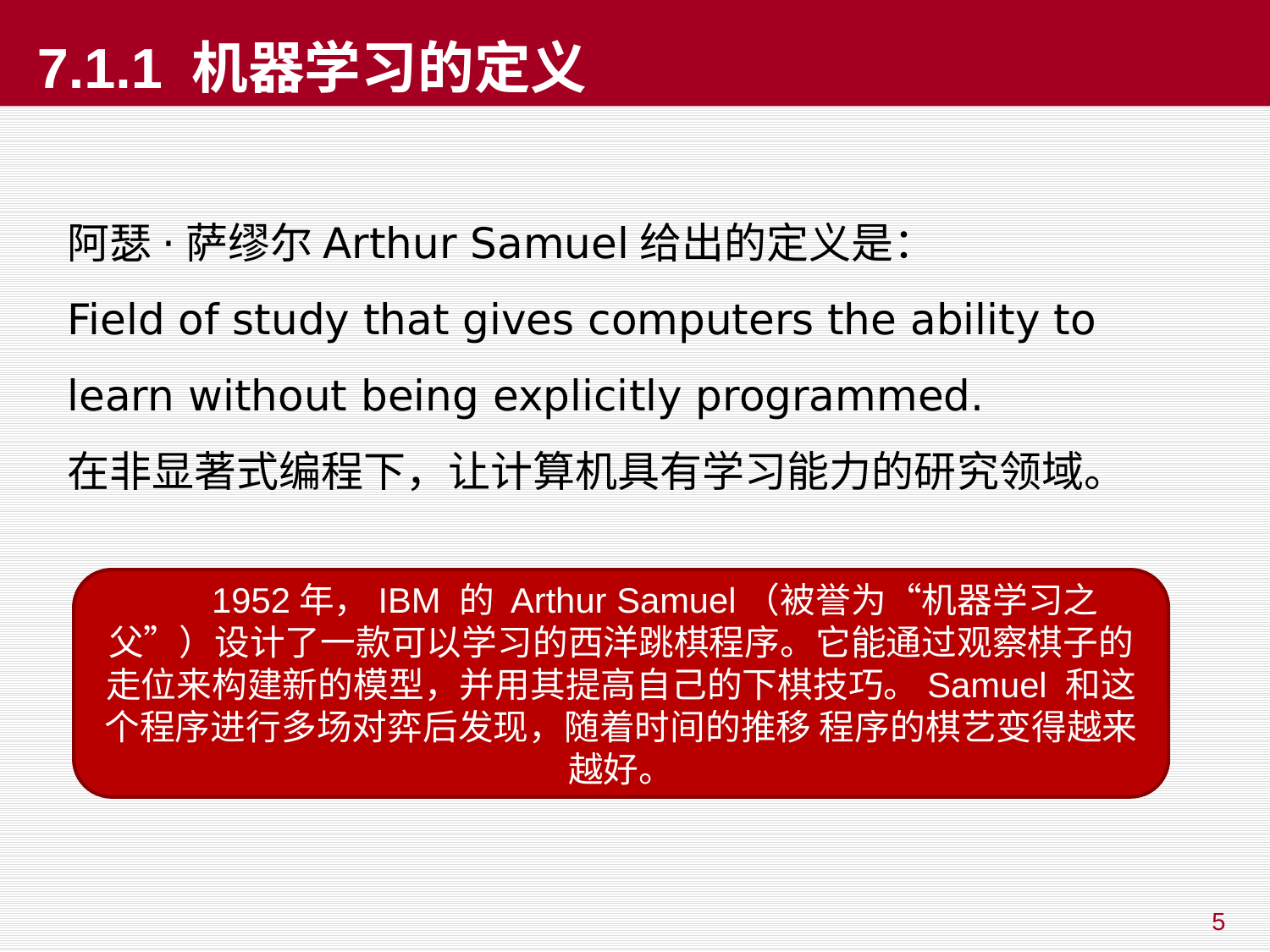

# 7.1.1 机器学习的定义
阿瑟·萨缪尔Arthur Samuel给出的定义是：
Field of study that gives computers the ability to learn without being explicitly programmed.
在非显著式编程下，让计算机具有学习能力的研究领域。
       1952年，IBM 的 Arthur Samuel（被誉为“机器学习之父”）设计了一款可以学习的西洋跳棋程序。它能通过观察棋子的走位来构建新的模型，并用其提高自己的下棋技巧。Samuel 和这个程序进行多场对弈后发现，随着时间的推移 程序的棋艺变得越来越好。
5